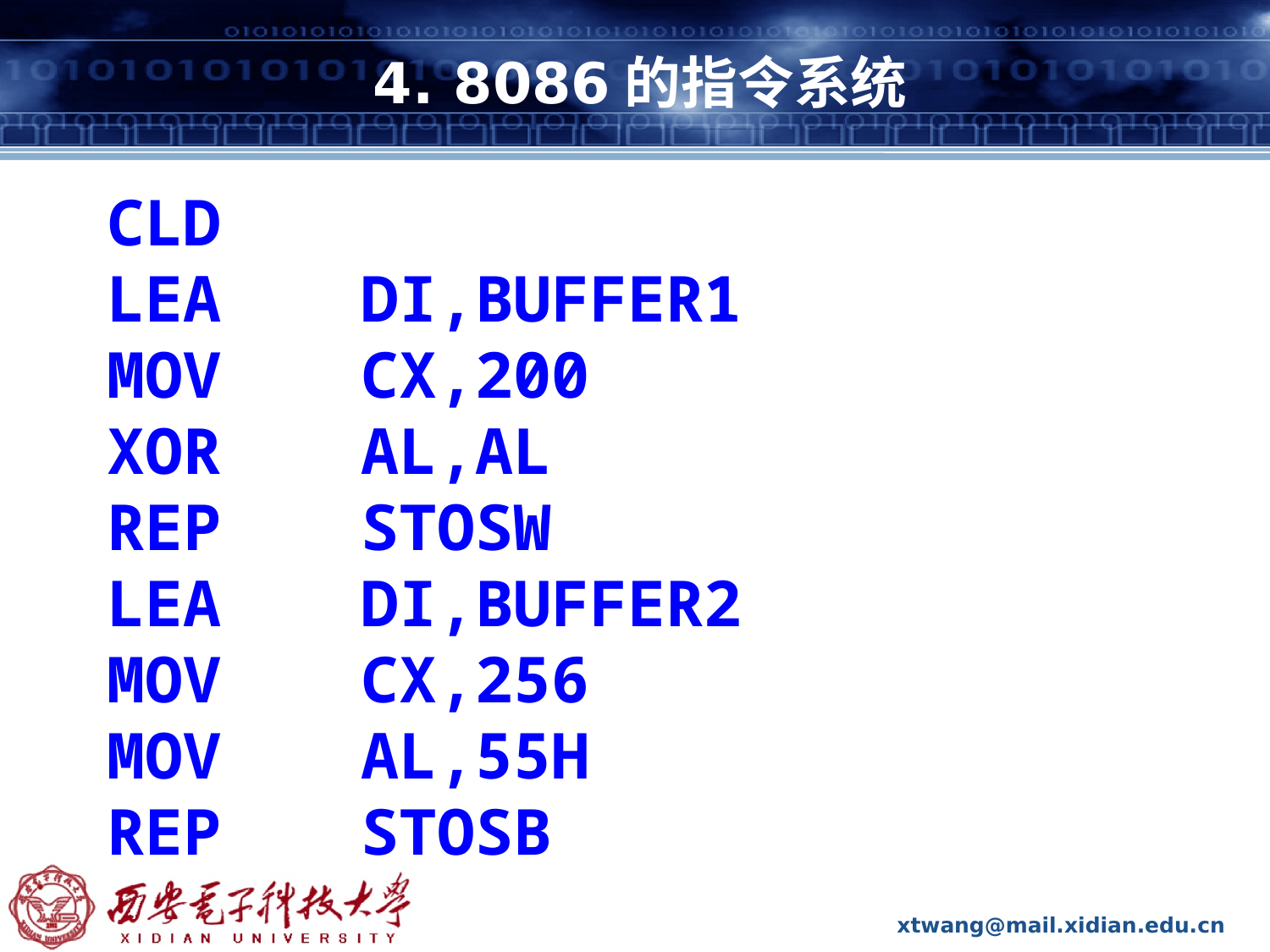

# 4. 8086的指令系统
CLD
LEA		DI,BUFFER1
MOV 	CX,200
XOR 	AL,AL
REP		STOSW
LEA		DI,BUFFER2
MOV 	CX,256
MOV		AL,55H
REP		STOSB